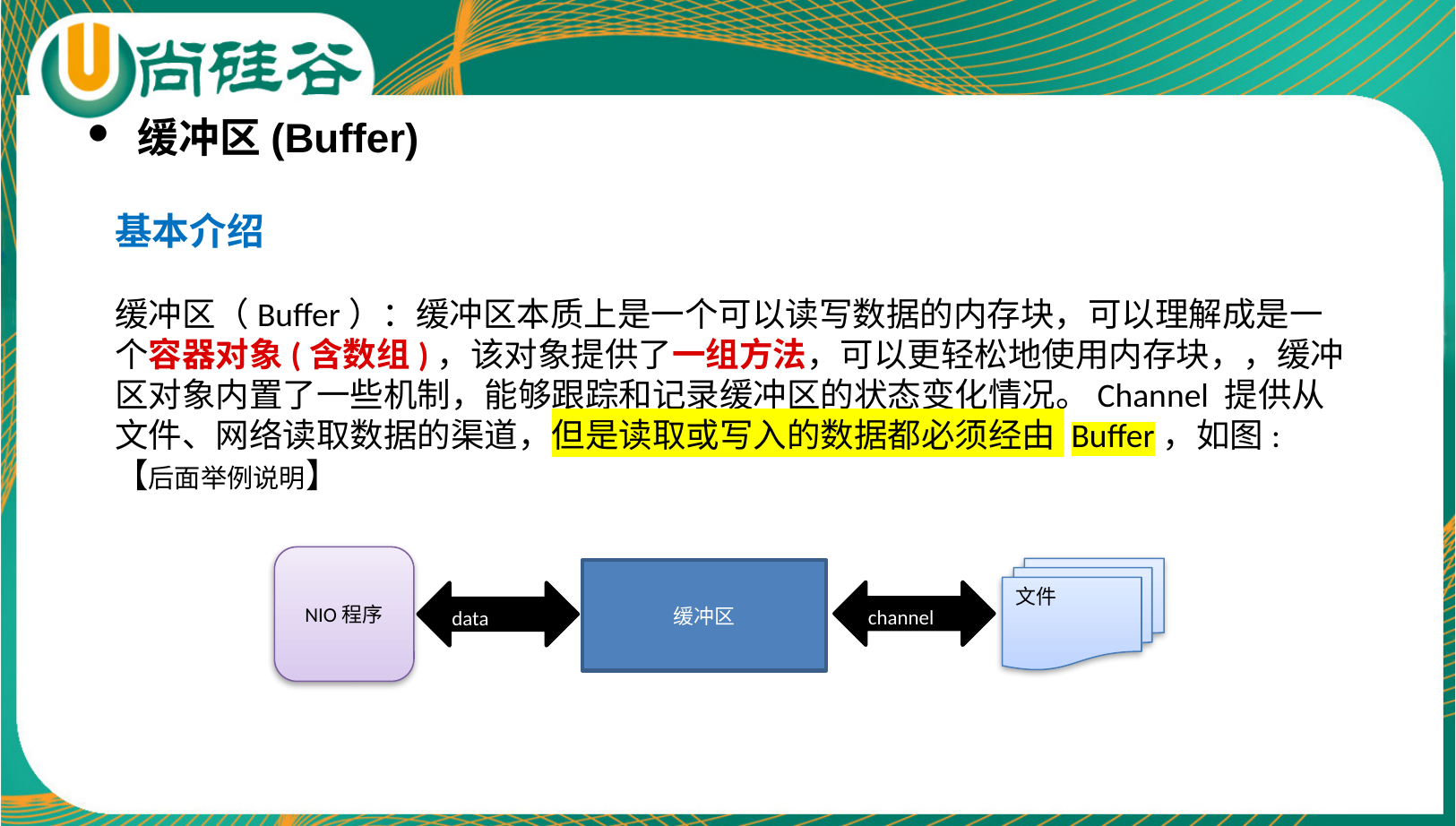

缓冲区(Buffer)
基本介绍

缓冲区（Buffer）：缓冲区本质上是一个可以读写数据的内存块，可以理解成是一个容器对象(含数组)，该对象提供了一组方法，可以更轻松地使用内存块，，缓冲区对象内置了一些机制，能够跟踪和记录缓冲区的状态变化情况。Channel 提供从文件、网络读取数据的渠道，但是读取或写入的数据都必须经由 Buffer，如图:  【后面举例说明】
NIO程序
文件
缓冲区
 channel
 data